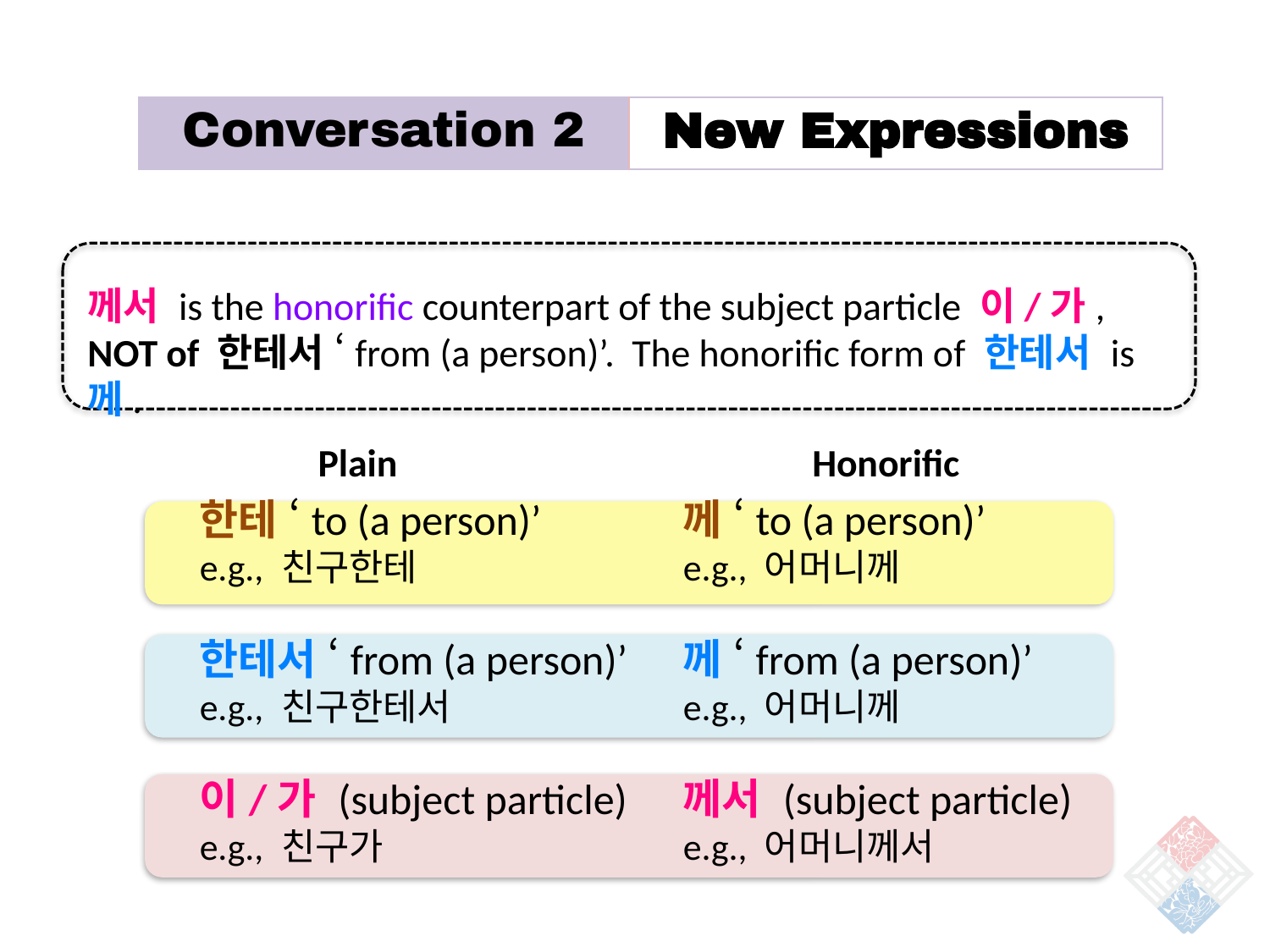

| Conversation 2 | New Expressions |
| --- | --- |

께서 is the honorific counterpart of the subject particle 이/가,
NOT of 한테서 ‘from (a person)’.  The honorific form of 한테서 is 께.
Plain
Honorific
한테 ‘to (a person)’
e.g., 친구한테

한테서 ‘from (a person)’
e.g., 친구한테서

이/가 (subject particle)
e.g., 친구가
께 ‘to (a person)’
e.g., 어머니께

께 ‘from (a person)’
e.g., 어머니께

께서 (subject particle)
e.g., 어머니께서